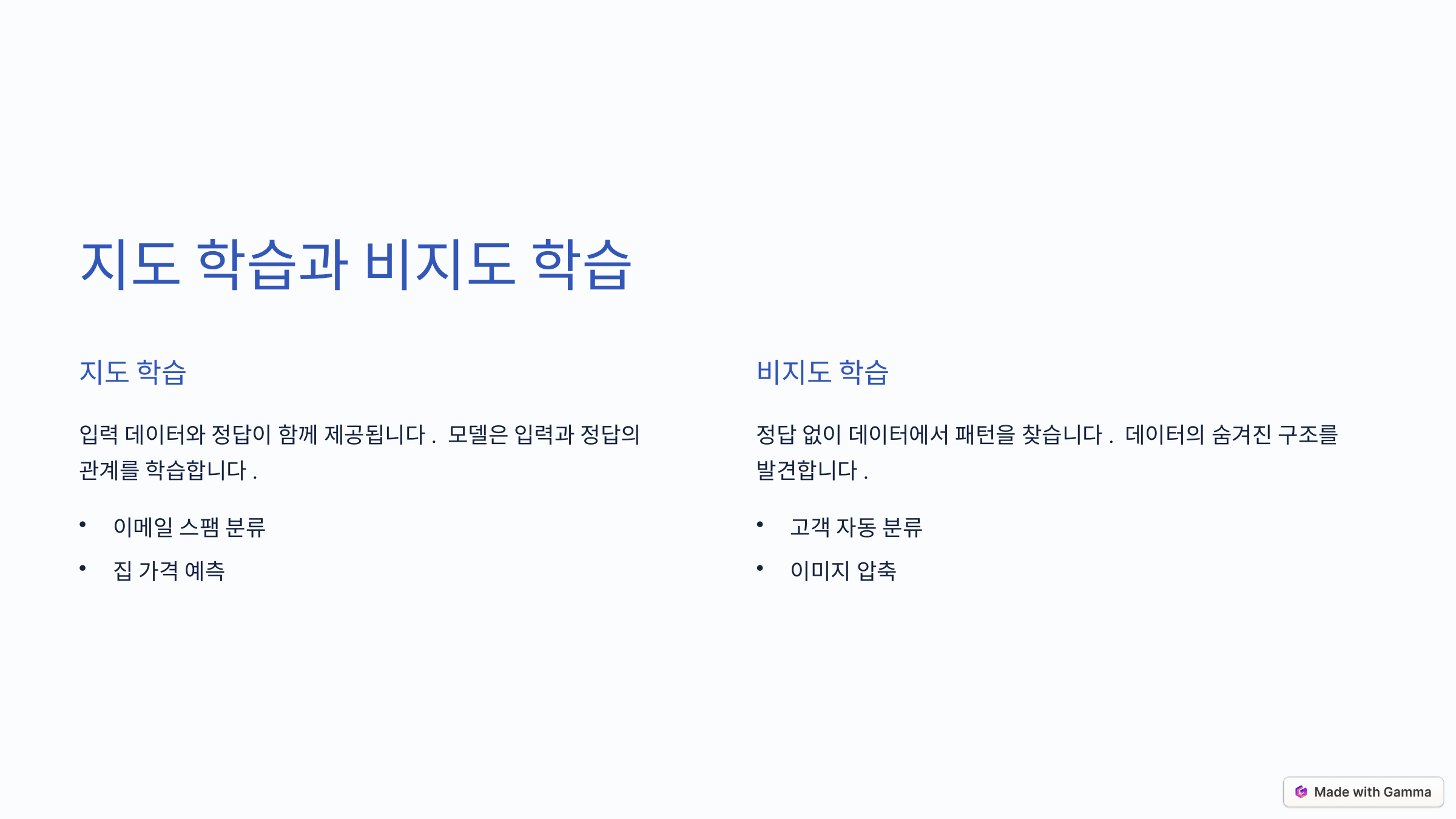

지도 학습과 비지도 학습
지도 학습
비지도 학습
입력 데이터와 정답이 함께 제공됩니다. 모델은 입력과 정답의 관계를 학습합니다.
정답 없이 데이터에서 패턴을 찾습니다. 데이터의 숨겨진 구조를 발견합니다.
이메일 스팸 분류
고객 자동 분류
집 가격 예측
이미지 압축